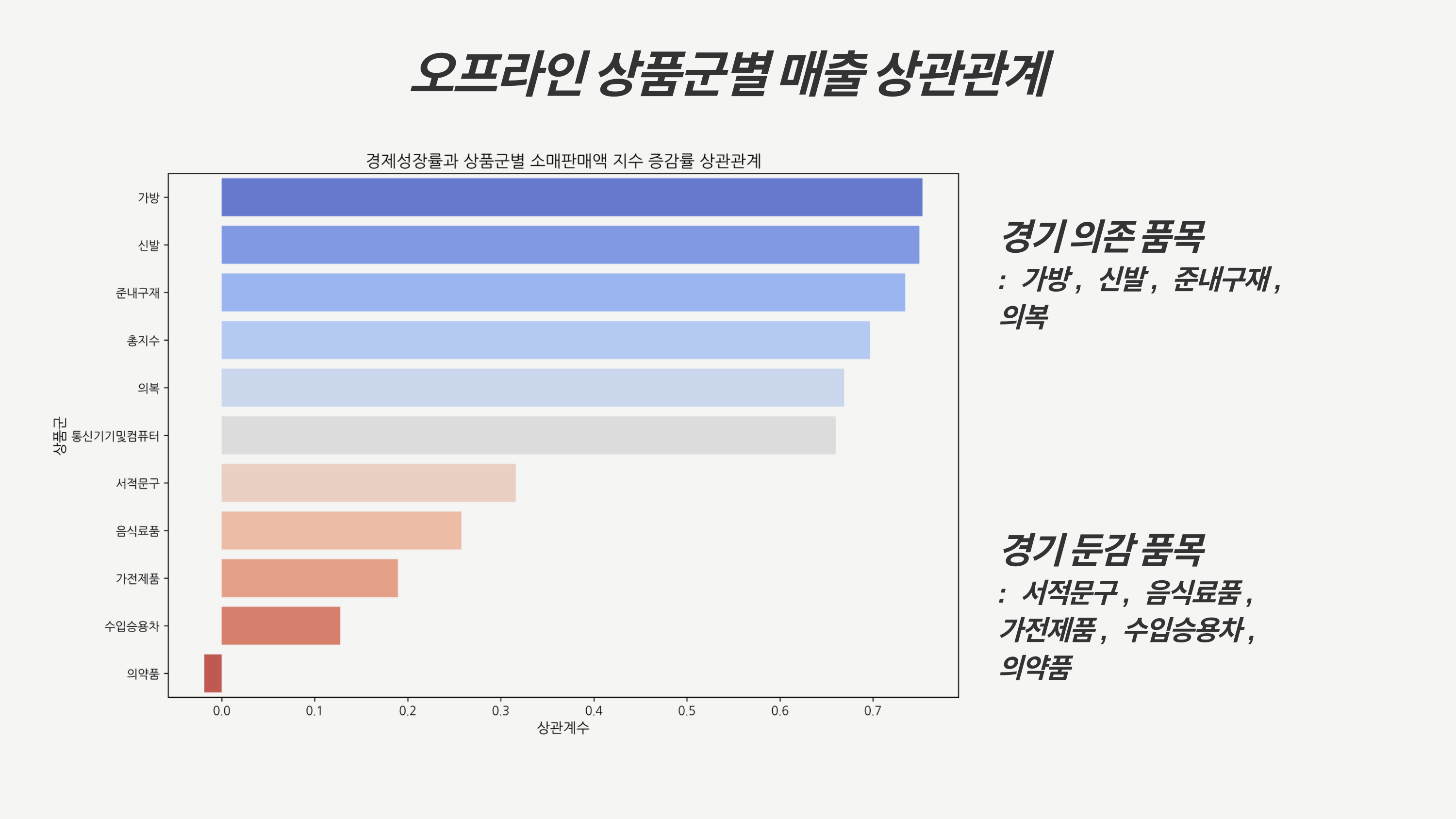

오프라인 상품군별 매출 상관관계

경기 의존 품목
: 가방, 신발, 준내구재, 의복

경기 둔감 품목
: 서적문구, 음식료품, 가전제품, 수입승용차, 의약품